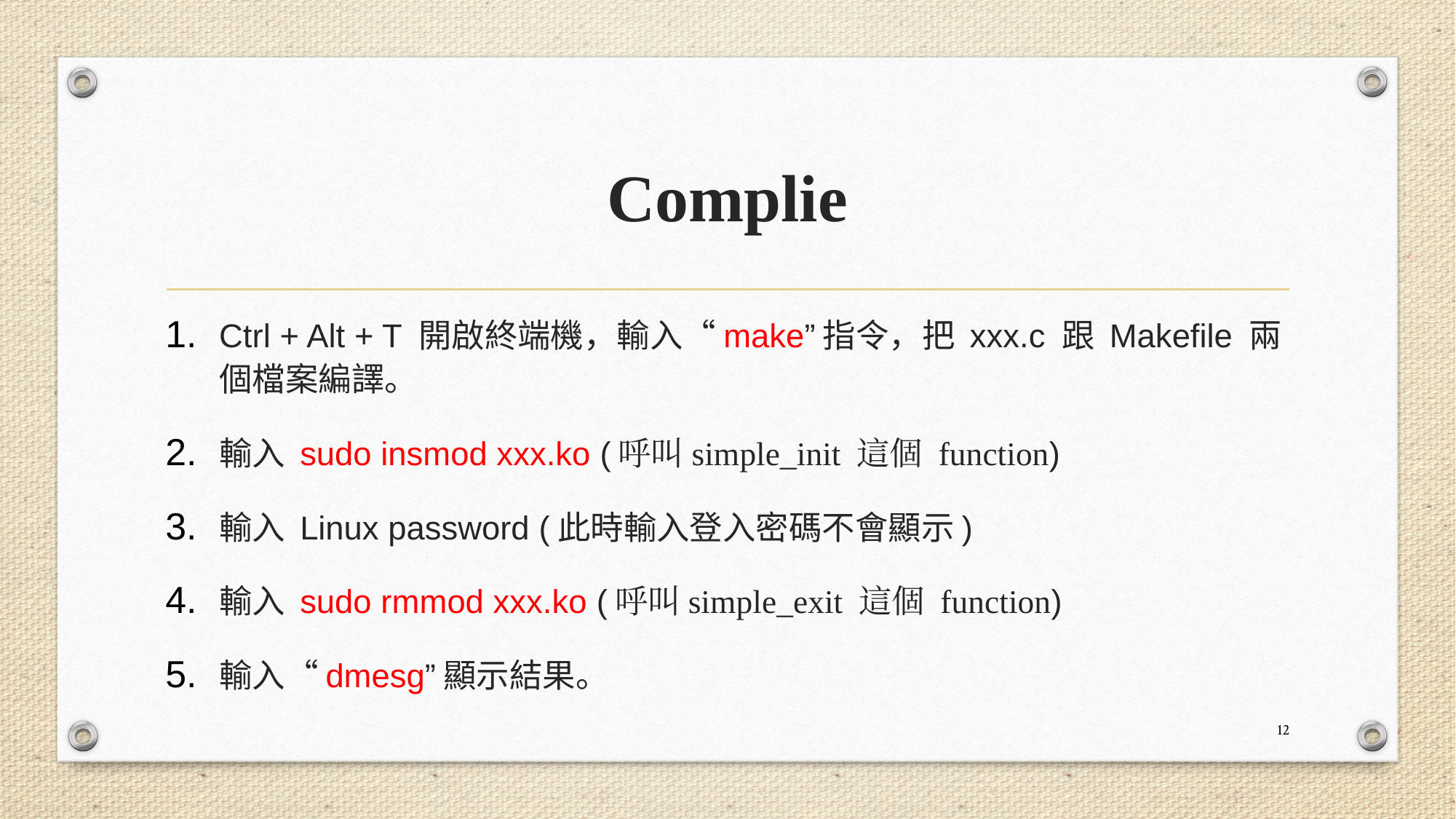

# Complie
Ctrl + Alt + T 開啟終端機，輸入“make”指令，把 xxx.c 跟 Makefile 兩個檔案編譯。
輸入 sudo insmod xxx.ko (呼叫simple_init 這個 function)
輸入 Linux password (此時輸入登入密碼不會顯示)
輸入 sudo rmmod xxx.ko (呼叫simple_exit 這個 function)
輸入“dmesg”顯示結果。

12